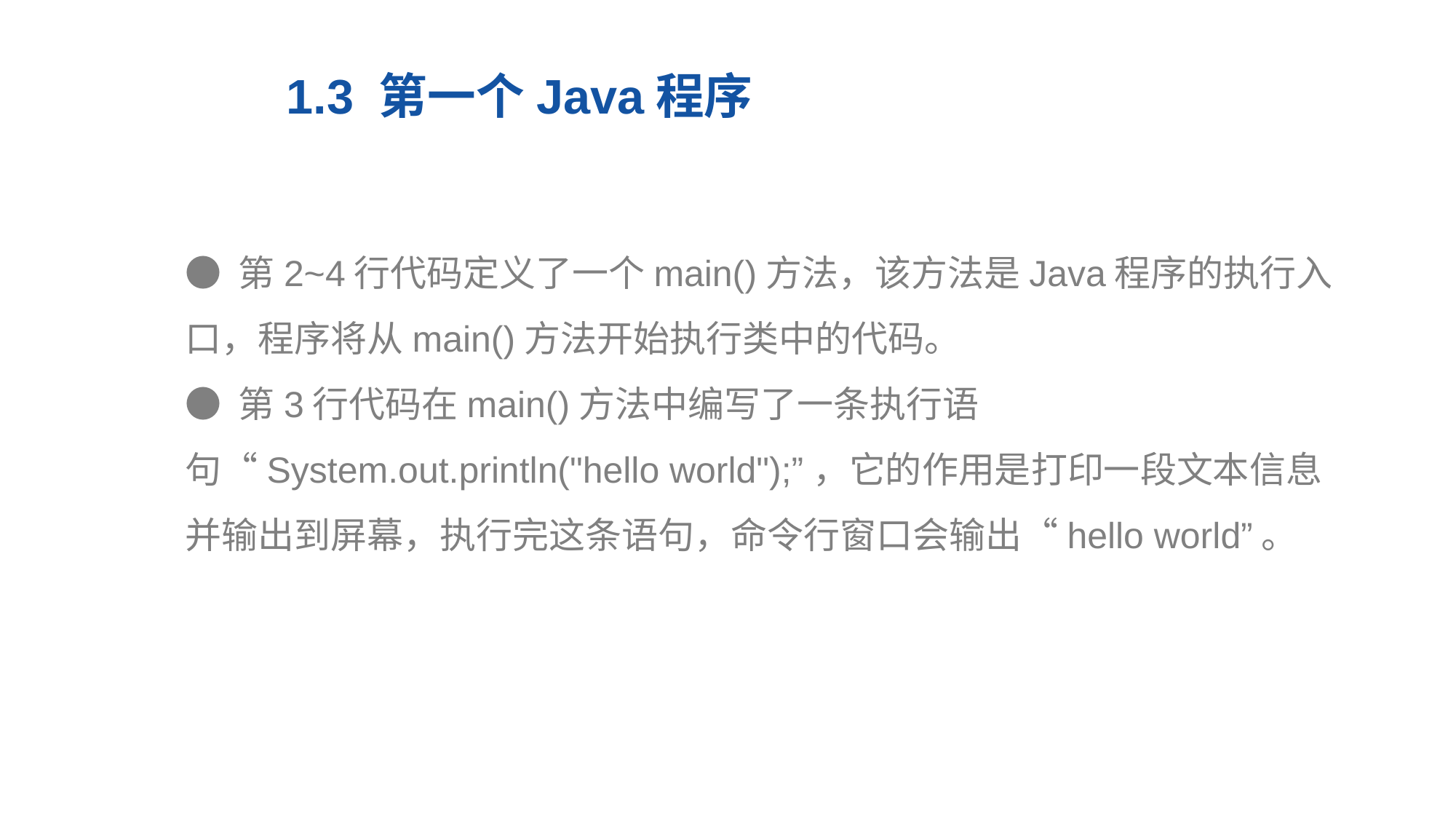

1.3 第一个Java程序
● 第2~4行代码定义了一个main()方法，该方法是Java程序的执行入口，程序将从main()方法开始执行类中的代码。
● 第3行代码在main()方法中编写了一条执行语句“System.out.println("hello world");”，它的作用是打印一段文本信息并输出到屏幕，执行完这条语句，命令行窗口会输出“hello world”。